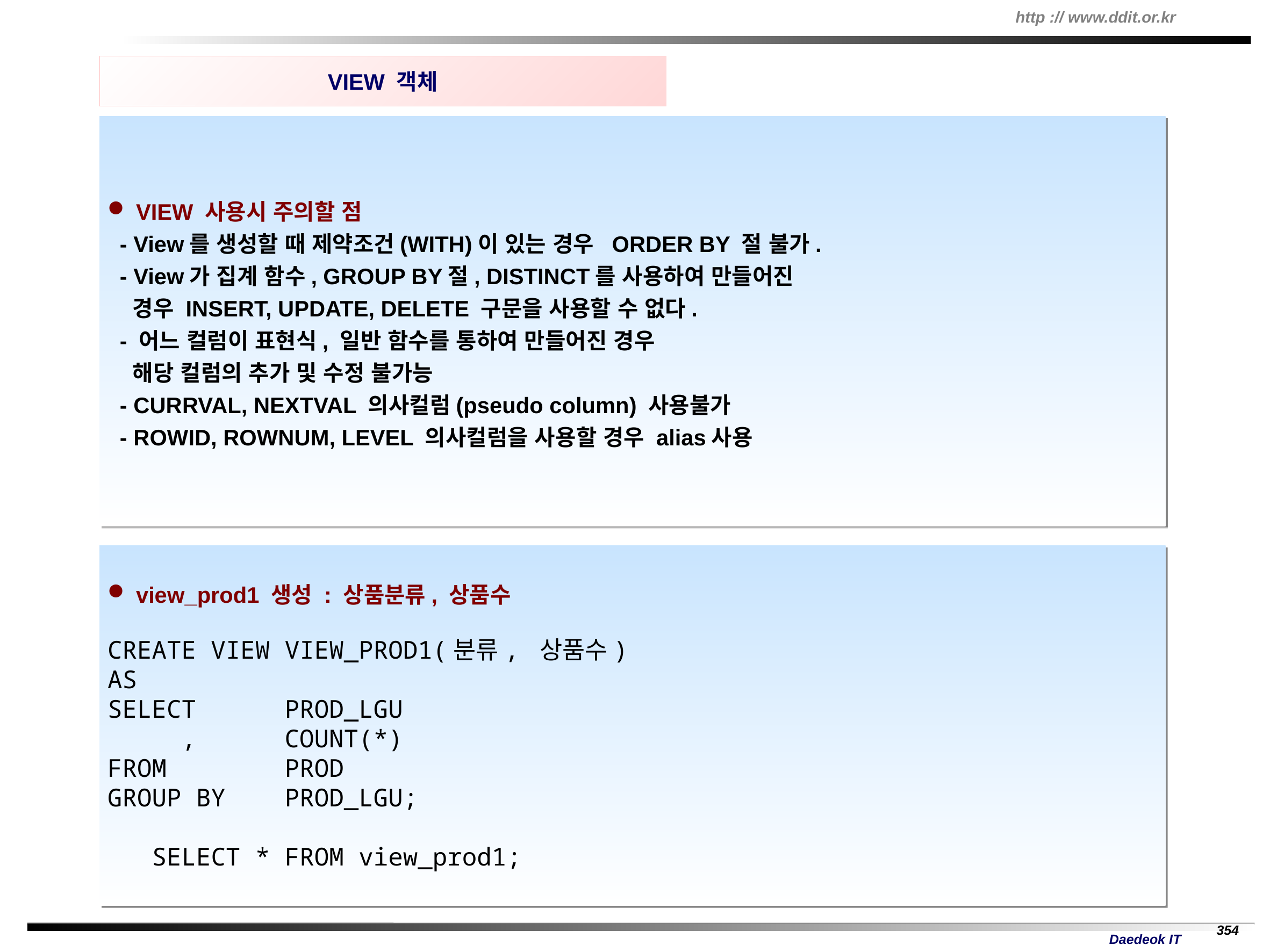

VIEW 객체
 VIEW 사용시 주의할 점
  - View를 생성할 때 제약조건(WITH)이 있는 경우  ORDER BY 절 불가.
  - View가 집계 함수, GROUP BY절, DISTINCT를 사용하여 만들어진
    경우 INSERT, UPDATE, DELETE 구문을 사용할 수 없다.
  - 어느 컬럼이 표현식, 일반 함수를 통하여 만들어진 경우
    해당 컬럼의 추가 및 수정 불가능
  - CURRVAL, NEXTVAL 의사컬럼(pseudo column) 사용불가
  - ROWID, ROWNUM, LEVEL 의사컬럼을 사용할 경우 alias사용
 view_prod1 생성 : 상품분류, 상품수

CREATE VIEW VIEW_PROD1(분류, 상품수)
AS
SELECT      PROD_LGU
     ,      COUNT(*)
FROM        PROD
GROUP BY    PROD_LGU;

   SELECT * FROM view_prod1;